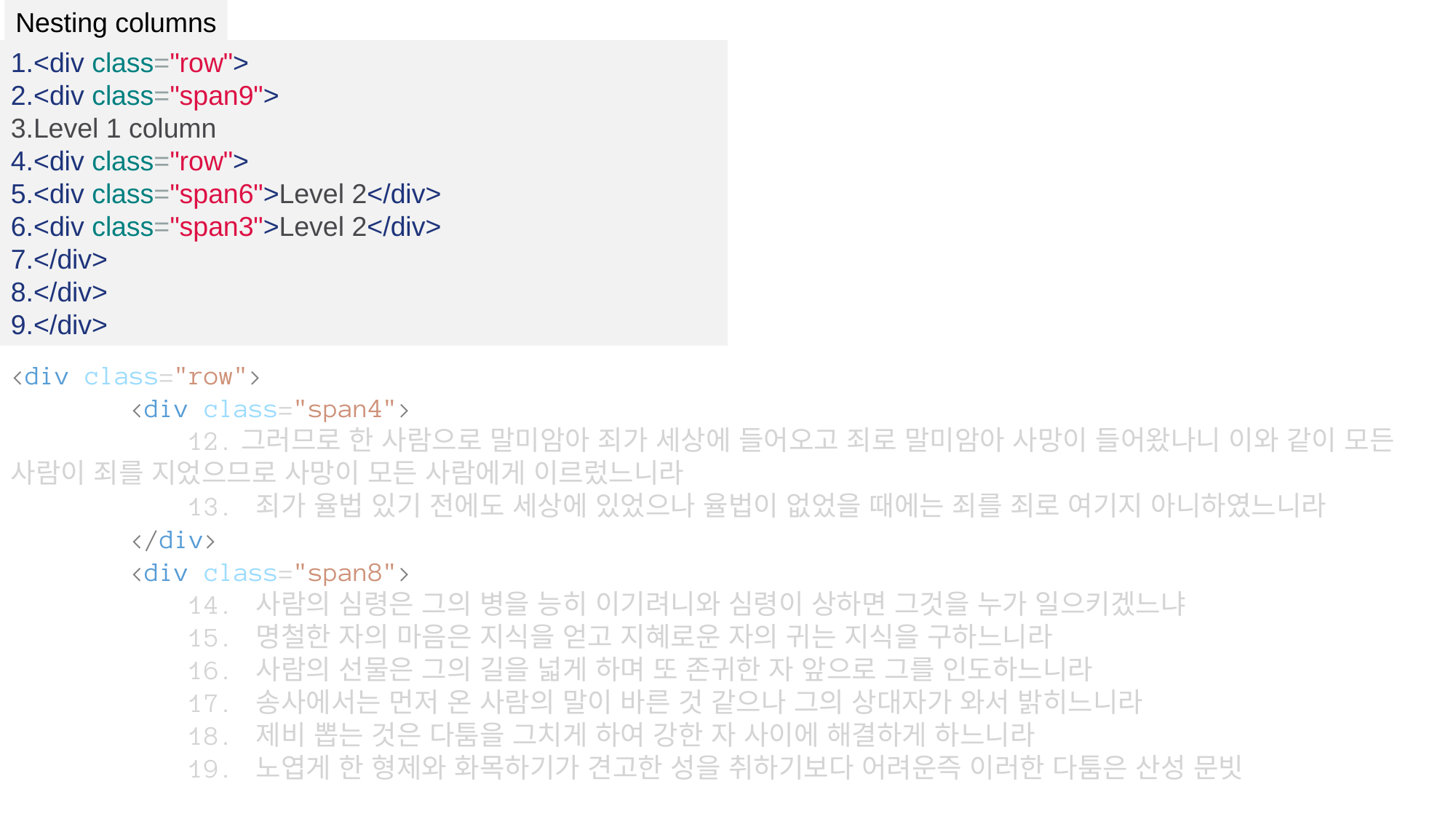

Nesting columns
<div class="row">
<div class="span9">
Level 1 column
<div class="row">
<div class="span6">Level 2</div>
<div class="span3">Level 2</div>
</div>
</div>
</div>
#

<div class="row">
        <div class="span4">
            12.그러므로 한 사람으로 말미암아 죄가 세상에 들어오고 죄로 말미암아 사망이 들어왔나니 이와 같이 모든 사람이 죄를 지었으므로 사망이 모든 사람에게 이르렀느니라
            13. 죄가 율법 있기 전에도 세상에 있었으나 율법이 없었을 때에는 죄를 죄로 여기지 아니하였느니라
        </div>
        <div class="span8">
            14. 사람의 심령은 그의 병을 능히 이기려니와 심령이 상하면 그것을 누가 일으키겠느냐
            15. 명철한 자의 마음은 지식을 얻고 지혜로운 자의 귀는 지식을 구하느니라
            16. 사람의 선물은 그의 길을 넓게 하며 또 존귀한 자 앞으로 그를 인도하느니라
            17. 송사에서는 먼저 온 사람의 말이 바른 것 같으나 그의 상대자가 와서 밝히느니라
            18. 제비 뽑는 것은 다툼을 그치게 하여 강한 자 사이에 해결하게 하느니라
            19. 노엽게 한 형제와 화목하기가 견고한 성을 취하기보다 어려운즉 이러한 다툼은 산성 문빗